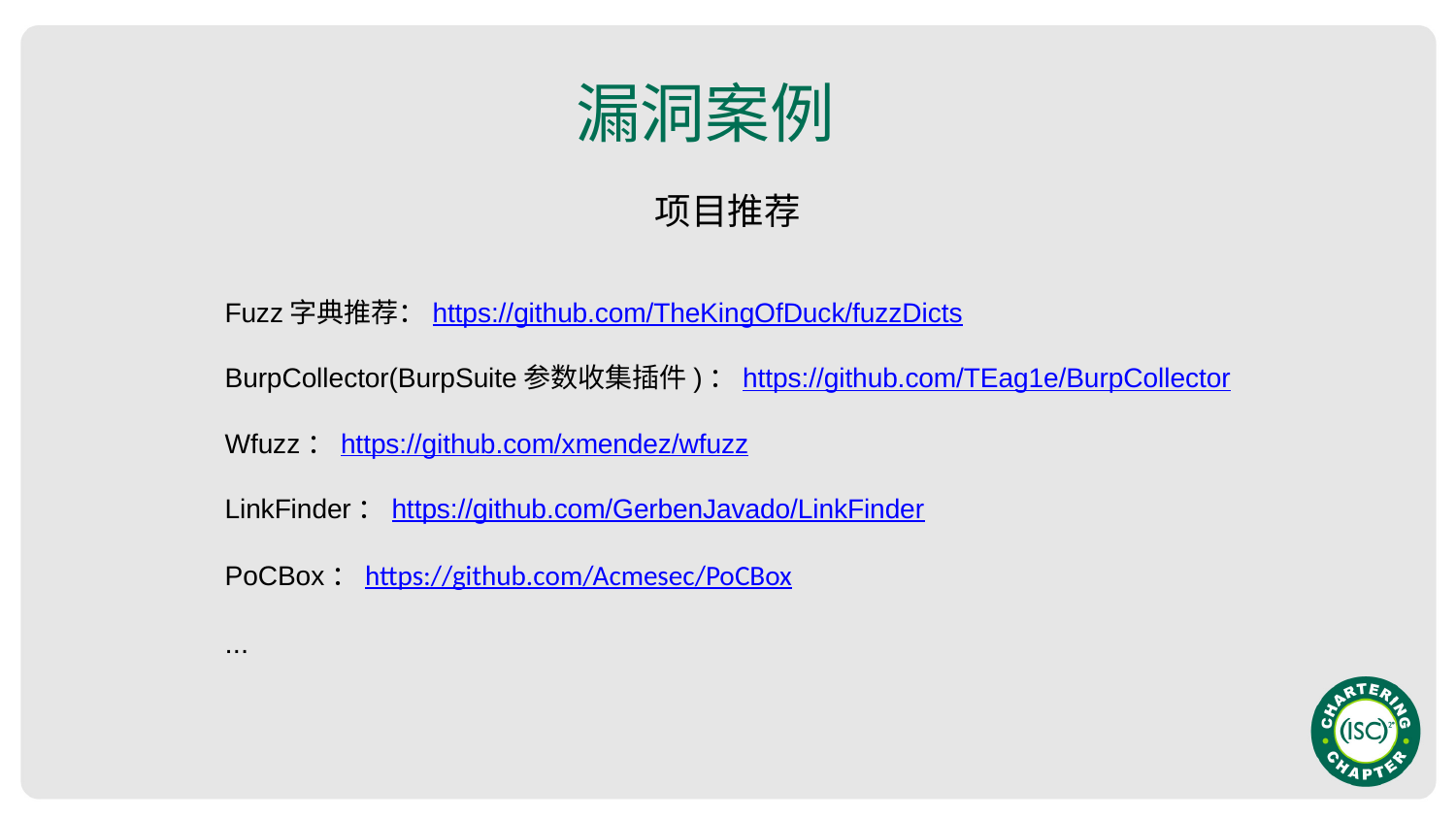

漏洞案例
项目推荐
Fuzz字典推荐：https://github.com/TheKingOfDuck/fuzzDicts

BurpCollector(BurpSuite参数收集插件)：https://github.com/TEag1e/BurpCollector

Wfuzz：https://github.com/xmendez/wfuzz

LinkFinder：https://github.com/GerbenJavado/LinkFinder

PoCBox：https://github.com/Acmesec/PoCBox

...